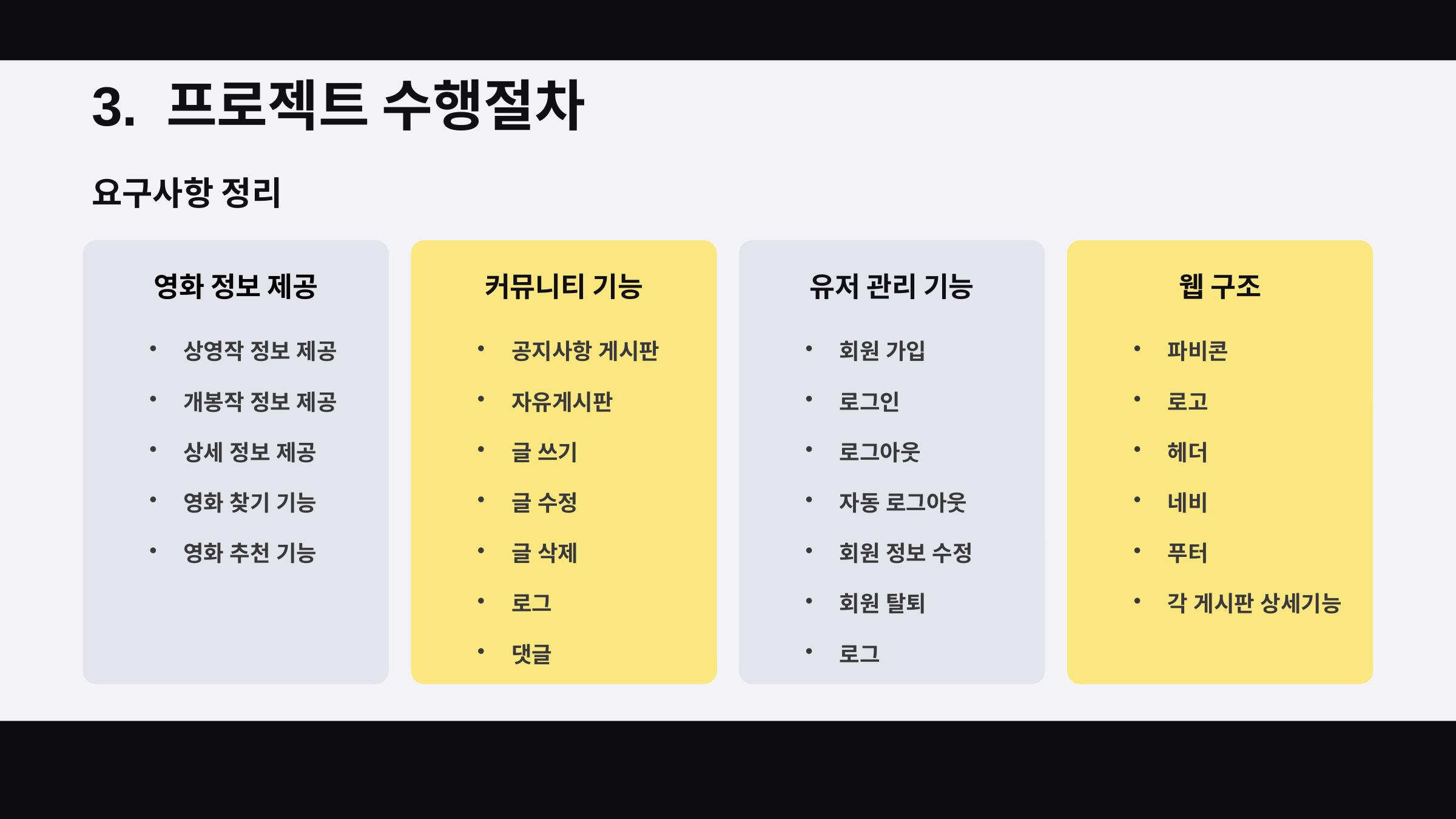

3. 프로젝트 수행절차
요구사항 정리

영화 정보 제공
커뮤니티 기능
유저 관리 기능
웹 구조
상영작 정보 제공
공지사항 게시판
회원 가입
파비콘
개봉작 정보 제공
자유게시판
로그인
로고
상세 정보 제공
글 쓰기
로그아웃
헤더
영화 찾기 기능
글 수정
자동 로그아웃
네비
영화 추천 기능
글 삭제
회원 정보 수정
푸터
로그
회원 탈퇴
각 게시판 상세기능
댓글
로그